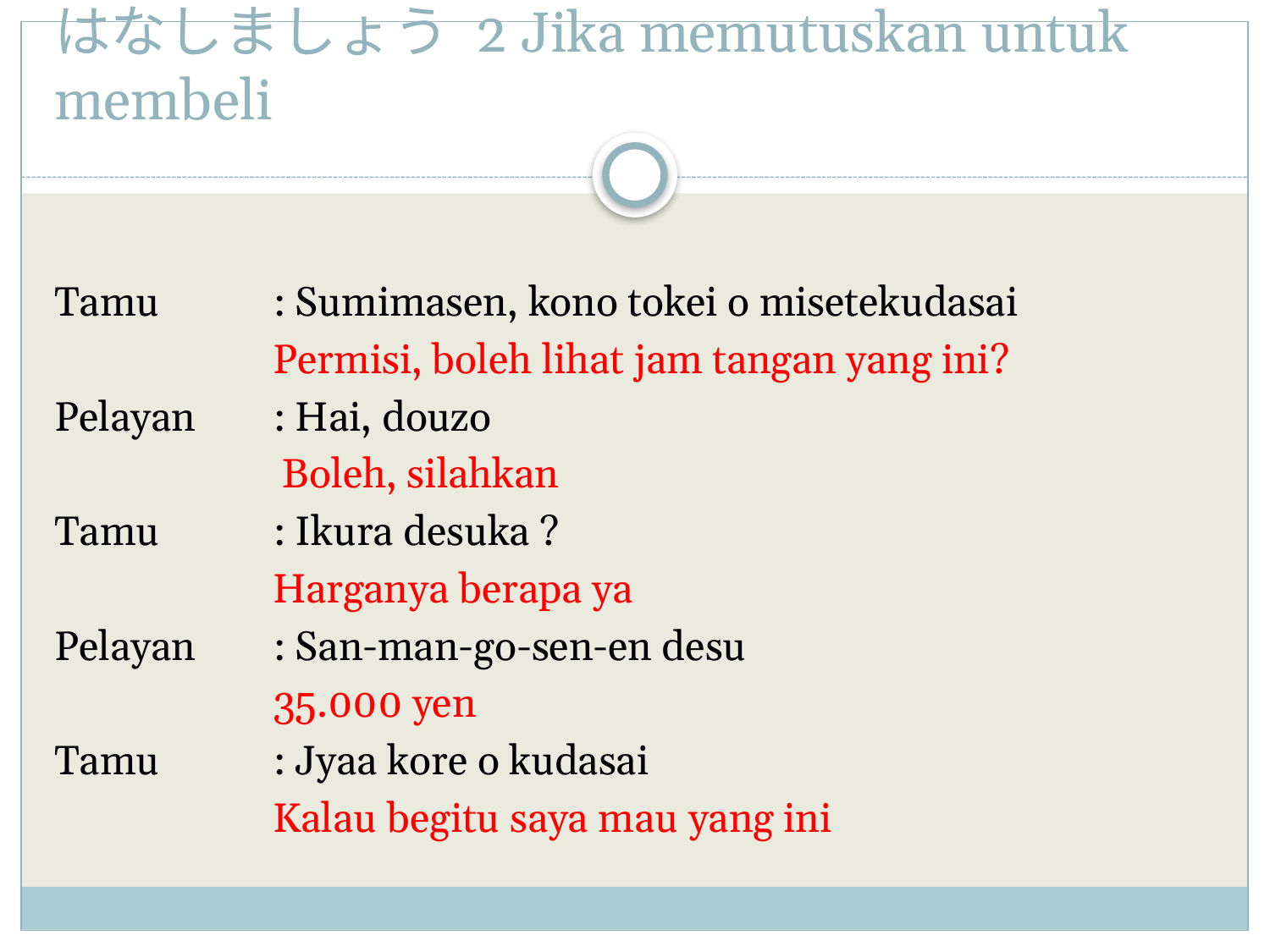

# はなしましょう 2 Jika memutuskan untuk membeli

Tamu 		: Sumimasen, kono tokei o misetekudasai
	  	Permisi, boleh lihat jam tangan yang ini?
Pelayan 	: Hai, douzo
	  	 Boleh, silahkan
Tamu 		: Ikura desuka ?
	  	Harganya berapa ya
Pelayan 	: San-man-go-sen-en desu
	 	35.000 yen
Tamu 		: Jyaa kore o kudasai
    	  	Kalau begitu saya mau yang ini